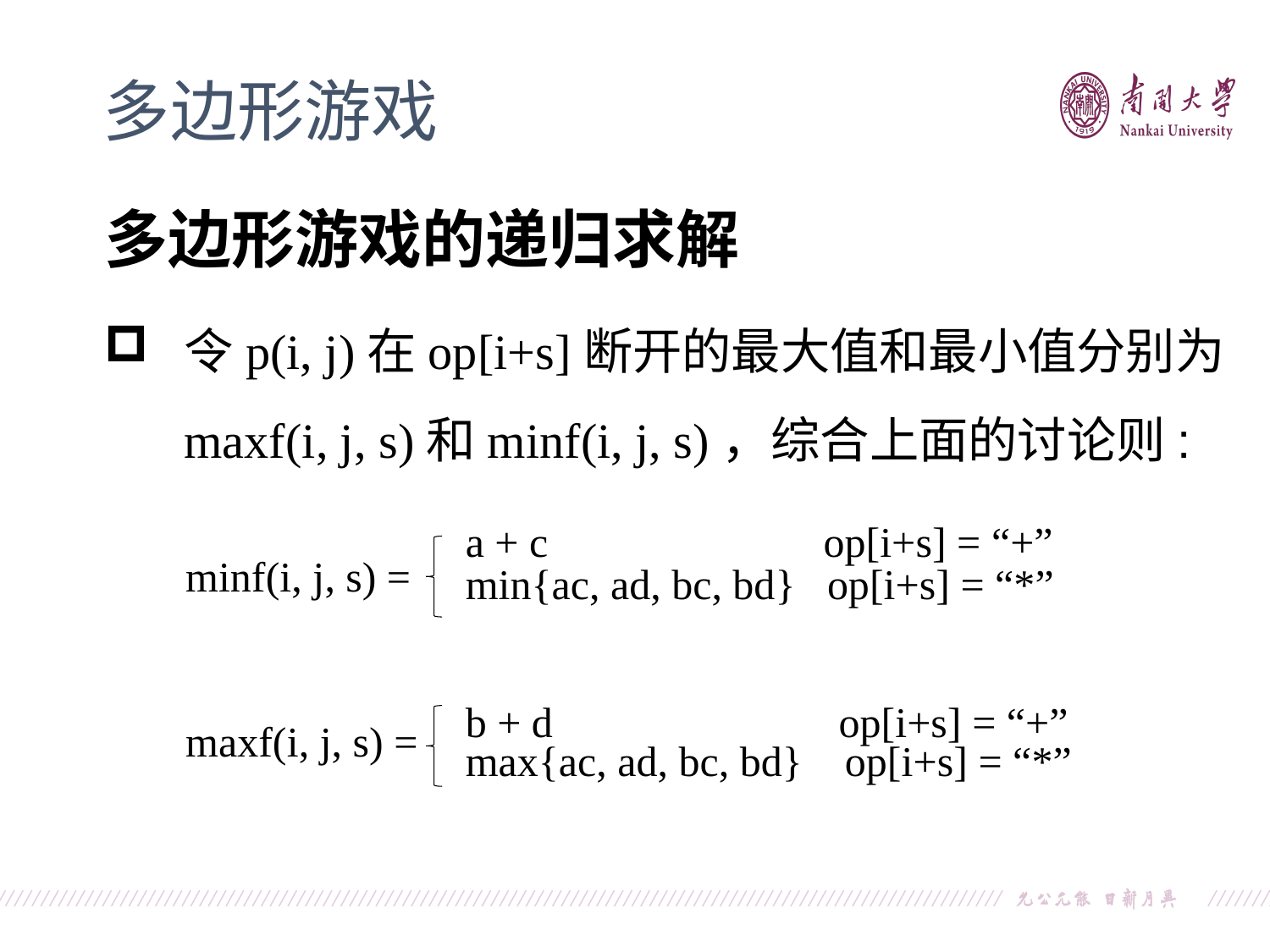

多边形游戏
多边形游戏的递归求解

令p(i, j)在op[i+s]断开的最大值和最小值分别为maxf(i, j, s)和minf(i, j, s)，综合上面的讨论则:
a + c                          op[i+s] = “+”
min{ac, ad, bc, bd}   op[i+s] = “*”

b + d                           op[i+s] = “+”
max{ac, ad, bc, bd}    op[i+s] = “*”

minf(i, j, s) =

maxf(i, j, s) =